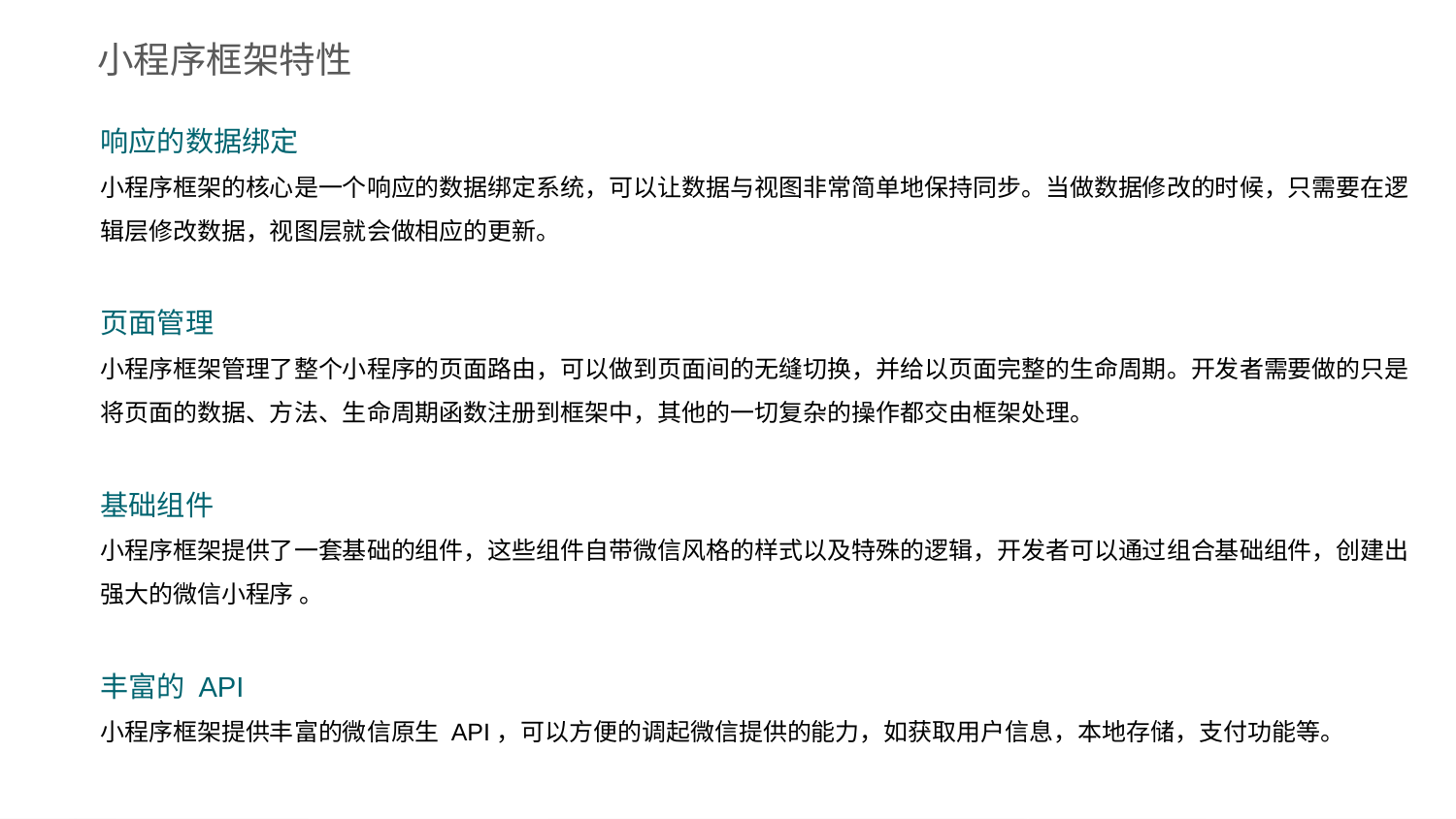

小程序框架特性
响应的数据绑定
小程序框架的核心是一个响应的数据绑定系统，可以让数据与视图非常简单地保持同步。当做数据修改的时候，只需要在逻辑层修改数据，视图层就会做相应的更新。

页面管理
小程序框架管理了整个小程序的页面路由，可以做到页面间的无缝切换，并给以页面完整的生命周期。开发者需要做的只是将页面的数据、方法、生命周期函数注册到框架中，其他的一切复杂的操作都交由框架处理。
基础组件
小程序框架提供了一套基础的组件，这些组件自带微信风格的样式以及特殊的逻辑，开发者可以通过组合基础组件，创建出强大的微信小程序 。

丰富的 API
小程序框架提供丰富的微信原生 API，可以方便的调起微信提供的能力，如获取用户信息，本地存储，支付功能等。